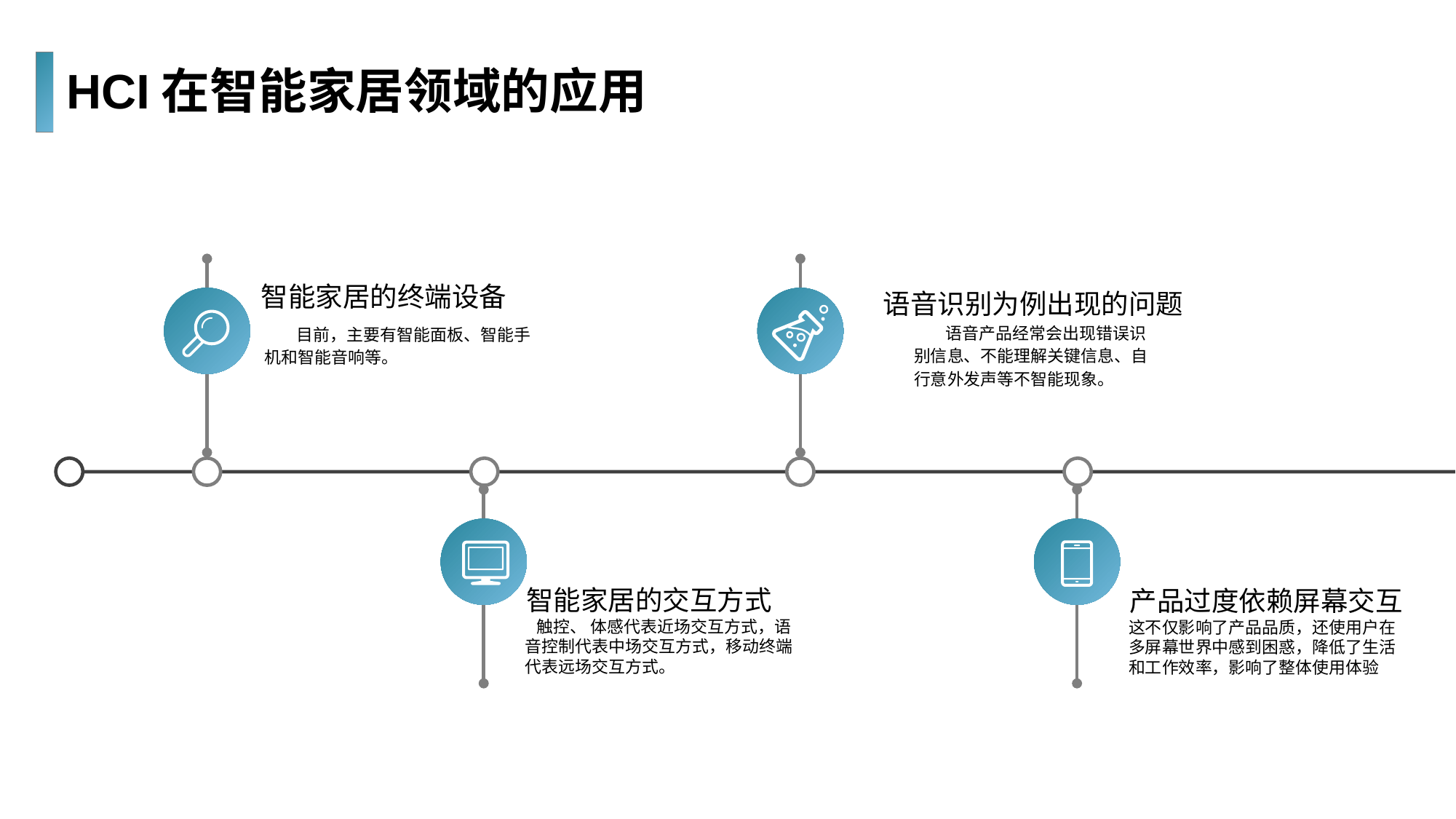

HCI在智能家居领域的应用

智能家居的终端设备
语音识别为例出现的问题

语音产品经常会出现错误识别信息、不能理解关键信息、自行意外发声等不智能现象。
目前，主要有智能面板、智能手机和智能音响等。

智能家居的交互方式
产品过度依赖屏幕交互
  触控、 体感代表近场交互方式，语音控制代表中场交互方式，移动终端代表远场交互方式。
这不仅影响了产品品质，还使用户在多屏幕世界中感到困惑，降低了生活和工作效率，影响了整体使用体验